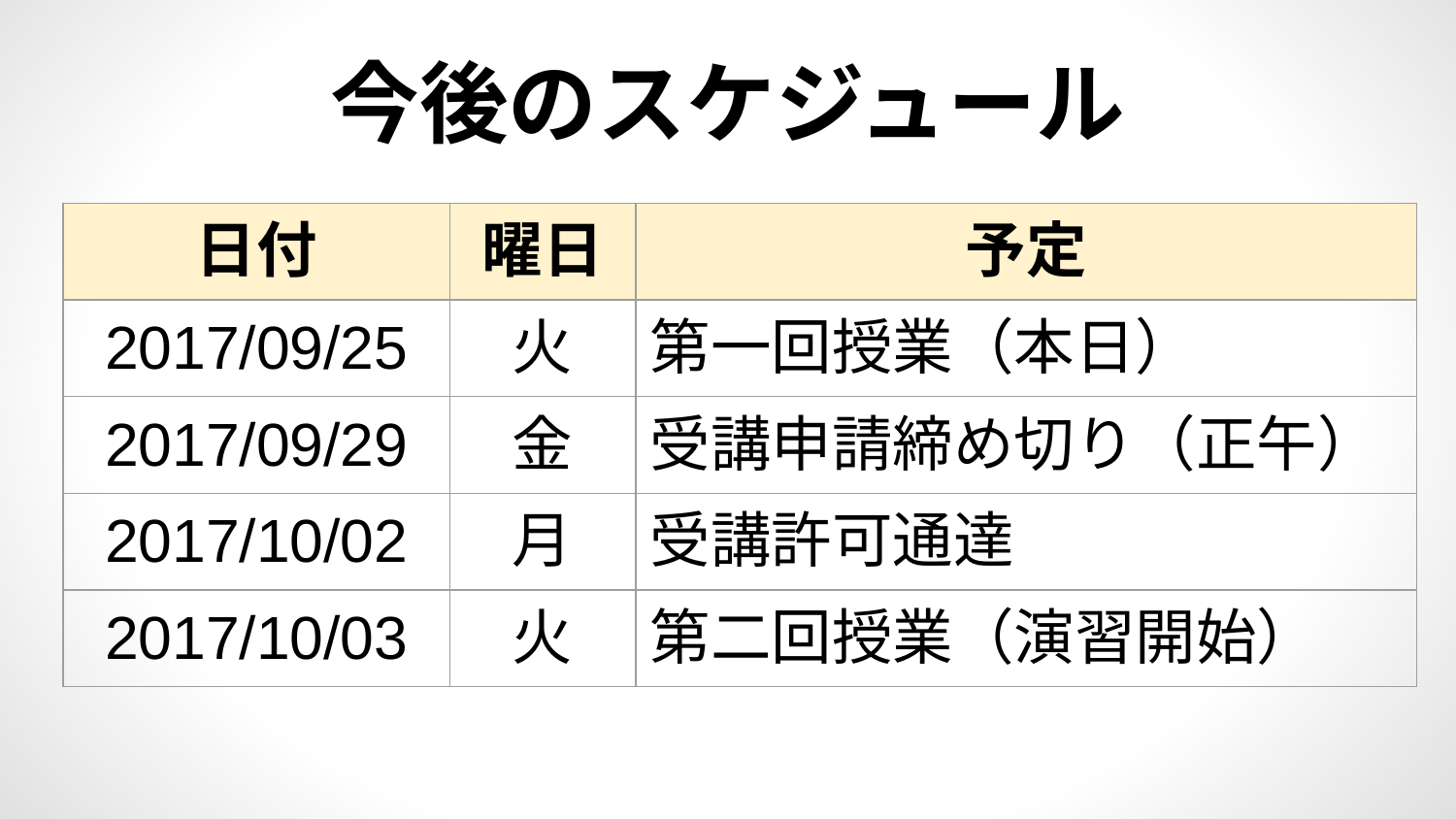

# 今後のスケジュール
| 日付 | 曜日 | 予定 |
| --- | --- | --- |
| 2017/09/25 | 火 | 第一回授業（本日） |
| 2017/09/29 | 金 | 受講申請締め切り（正午） |
| 2017/10/02 | 月 | 受講許可通達 |
| 2017/10/03 | 火 | 第二回授業（演習開始） |